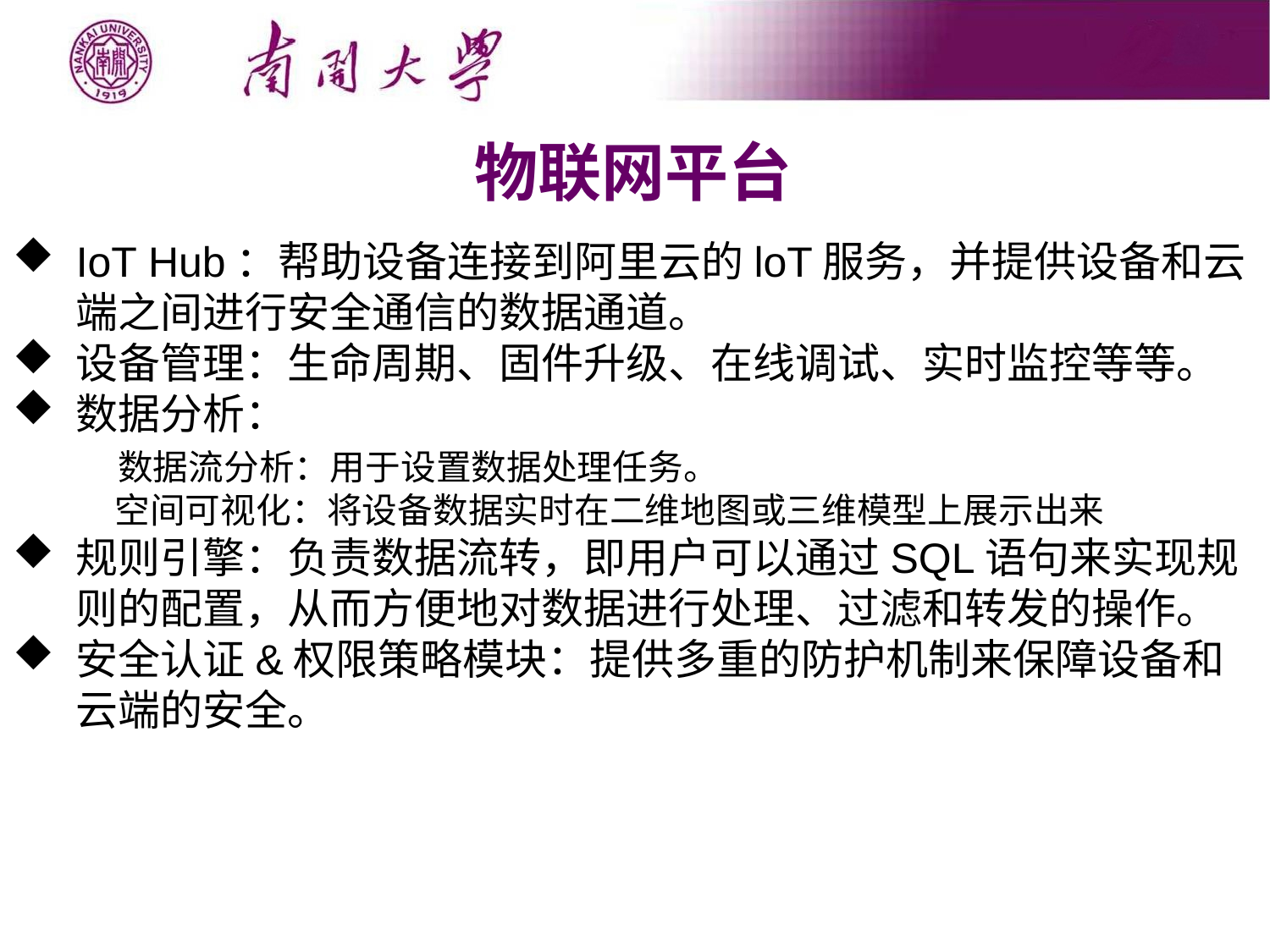

物联网平台
IoT Hub：帮助设备连接到阿里云的loT服务，并提供设备和云端之间进行安全通信的数据通道。
设备管理：生命周期、固件升级、在线调试、实时监控等等。
数据分析：
          数据流分析：用于设置数据处理任务。
            空间可视化：将设备数据实时在二维地图或三维模型上展示出来
规则引擎：负责数据流转，即用户可以通过SQL语句来实现规则的配置，从而方便地对数据进行处理、过滤和转发的操作。
安全认证&权限策略模块：提供多重的防护机制来保障设备和云端的安全。